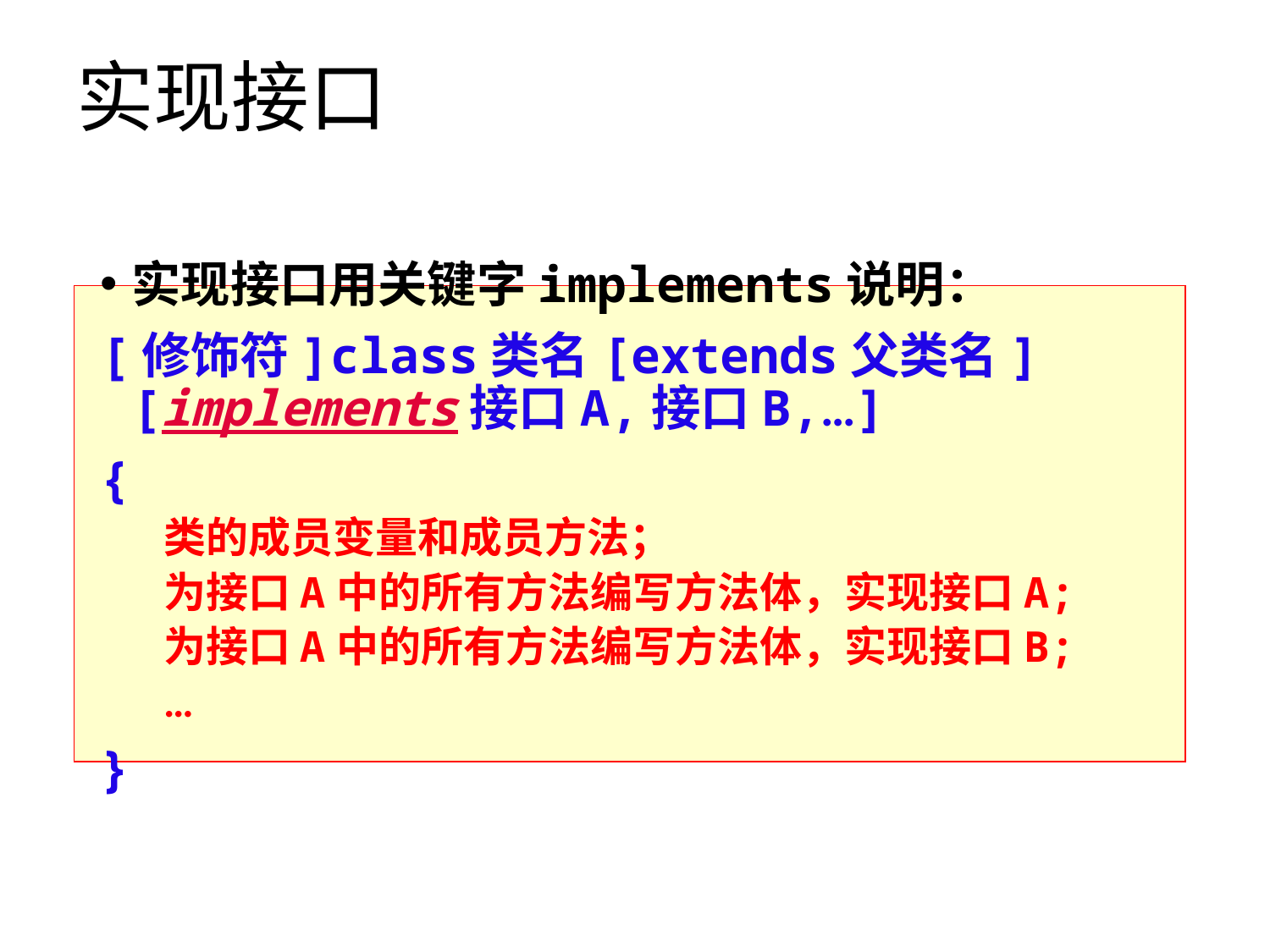

# 实现接口
实现接口用关键字implements说明：
[修饰符]class类名[extends父类名][implements接口A,接口B,…]
{
类的成员变量和成员方法；
为接口A中的所有方法编写方法体，实现接口A;
为接口A中的所有方法编写方法体，实现接口B;
…
}